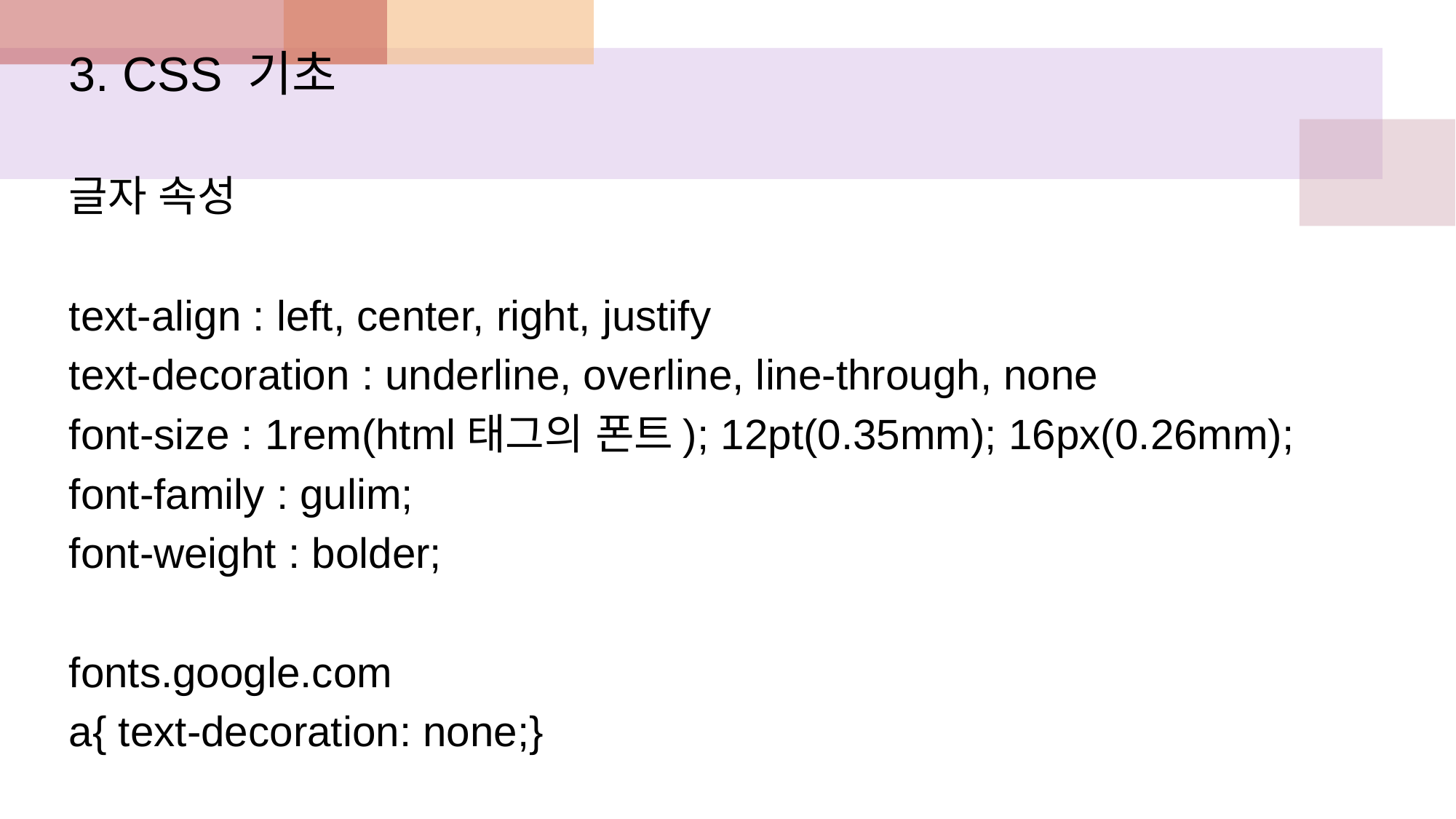

3. CSS 기초

글자 속성

text-align : left, center, right, justify
text-decoration : underline, overline, line-through, none
font-size : 1rem(html태그의 폰트); 12pt(0.35mm); 16px(0.26mm);
font-family : gulim;
font-weight : bolder;

fonts.google.com
a{ text-decoration: none;}